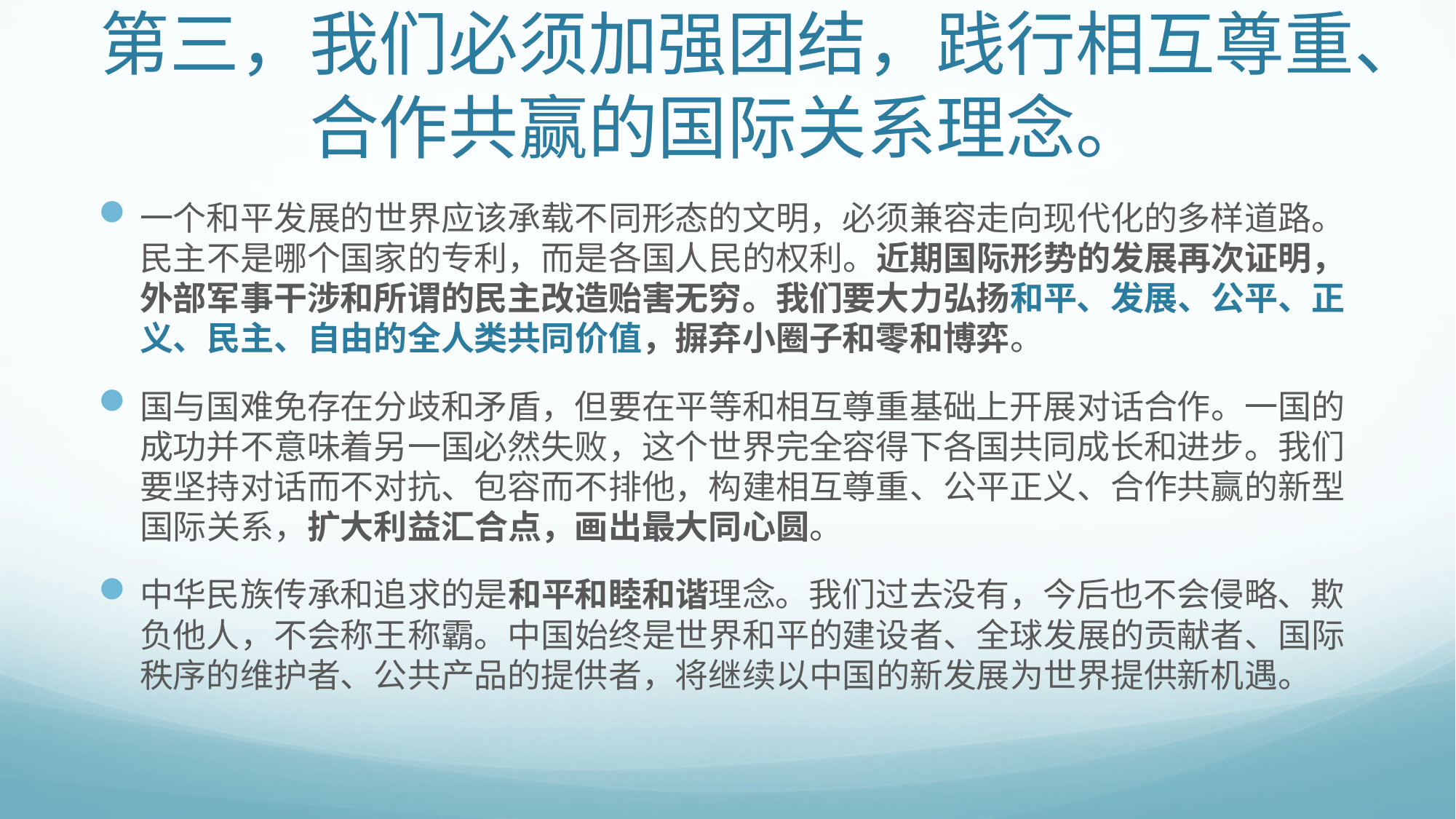

# 第三，我们必须加强团结，践行相互尊重、合作共赢的国际关系理念。
一个和平发展的世界应该承载不同形态的文明，必须兼容走向现代化的多样道路。民主不是哪个国家的专利，而是各国人民的权利。近期国际形势的发展再次证明，外部军事干涉和所谓的民主改造贻害无穷。我们要大力弘扬和平、发展、公平、正义、民主、自由的全人类共同价值，摒弃小圈子和零和博弈。
国与国难免存在分歧和矛盾，但要在平等和相互尊重基础上开展对话合作。一国的成功并不意味着另一国必然失败，这个世界完全容得下各国共同成长和进步。我们要坚持对话而不对抗、包容而不排他，构建相互尊重、公平正义、合作共赢的新型国际关系，扩大利益汇合点，画出最大同心圆。
中华民族传承和追求的是和平和睦和谐理念。我们过去没有，今后也不会侵略、欺负他人，不会称王称霸。中国始终是世界和平的建设者、全球发展的贡献者、国际秩序的维护者、公共产品的提供者，将继续以中国的新发展为世界提供新机遇。